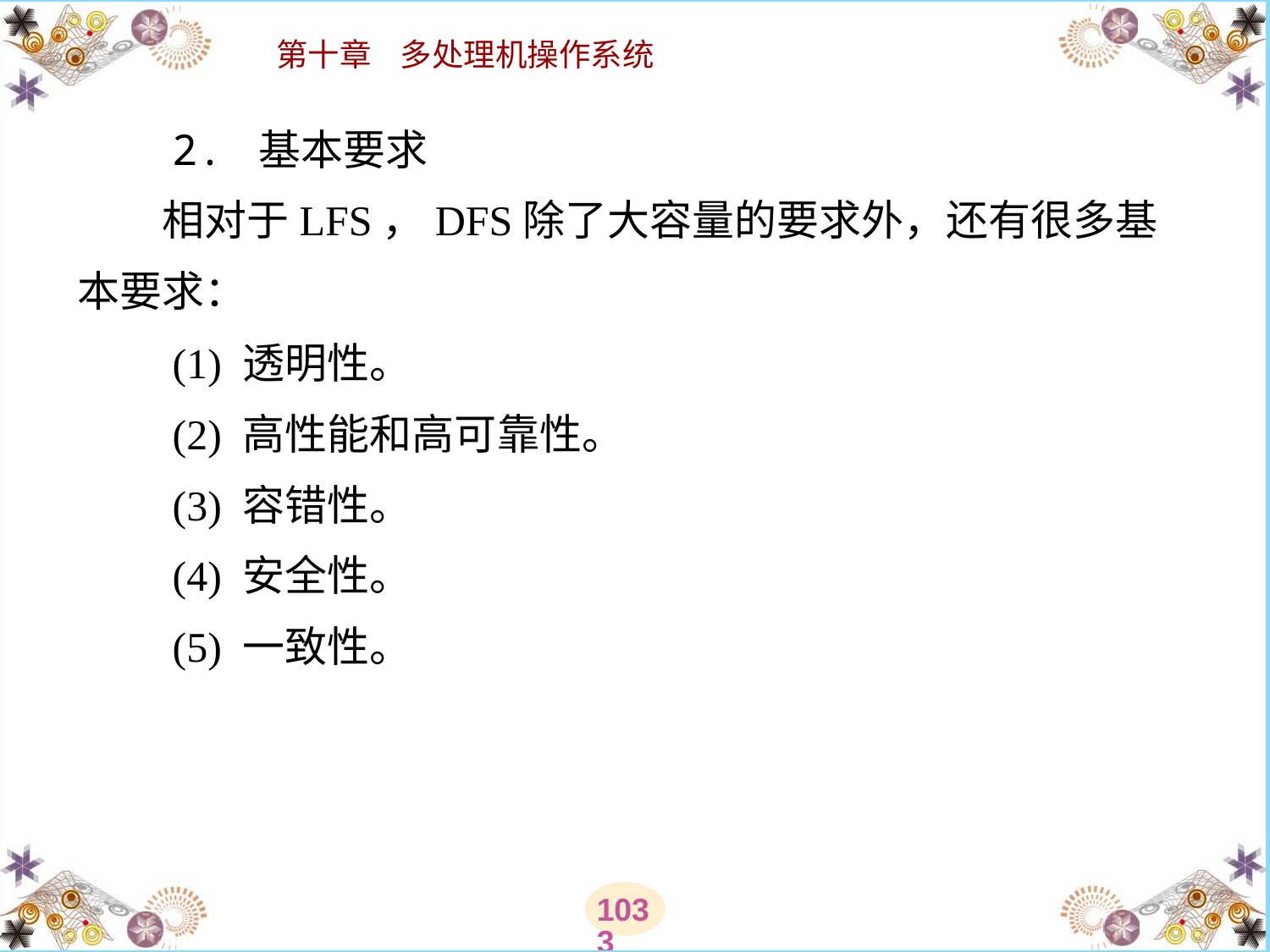

# 2. 基本要求 　　相对于LFS，DFS除了大容量的要求外，还有很多基本要求： 　　(1) 透明性。 　　(2) 高性能和高可靠性。 　　(3) 容错性。 　　(4) 安全性。 　　(5) 一致性。